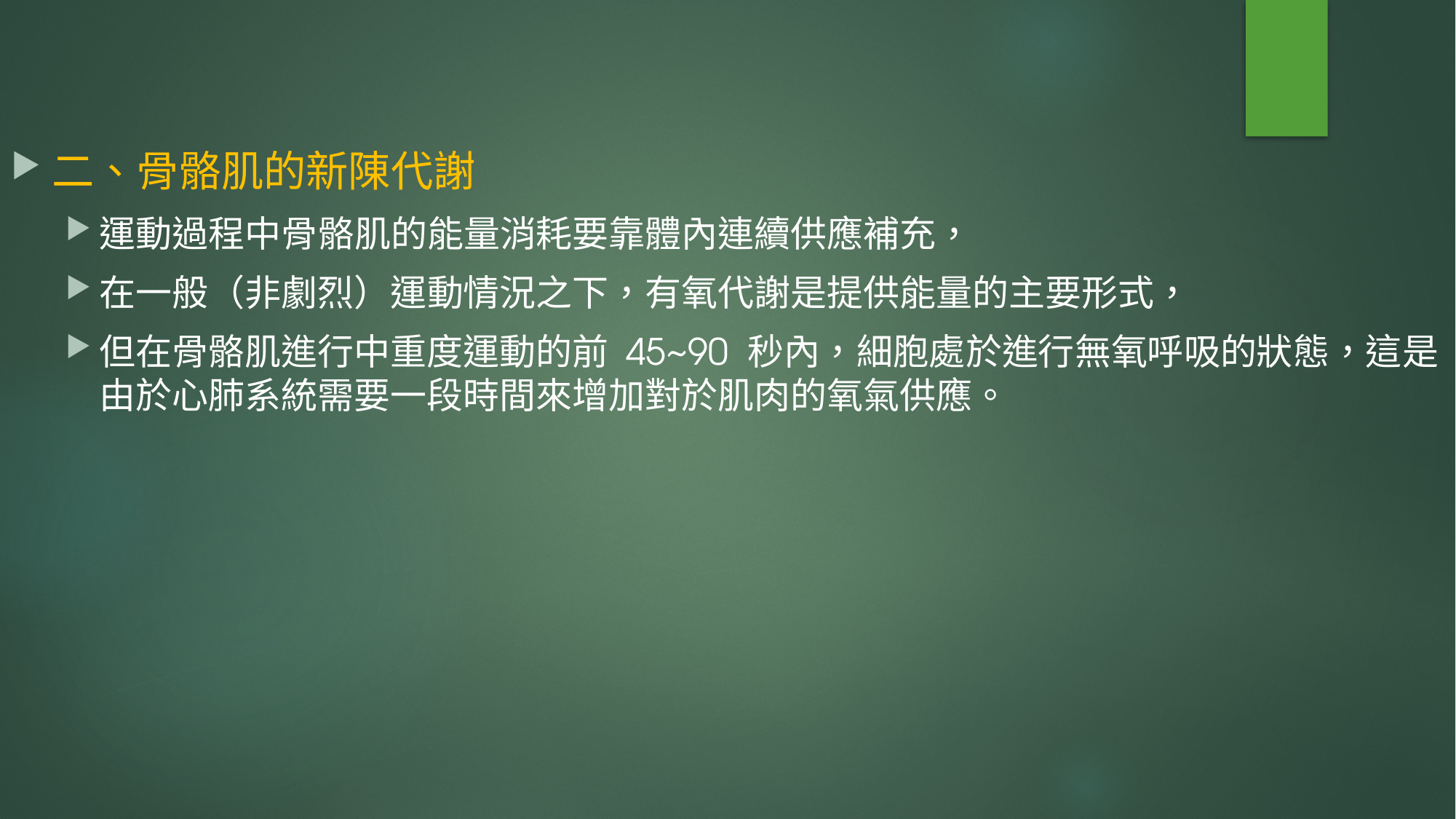

二、骨骼肌的新陳代謝
運動過程中骨骼肌的能量消耗要靠體內連續供應補充，
在一般（非劇烈）運動情況之下，有氧代謝是提供能量的主要形式，
但在骨骼肌進行中重度運動的前 45~90 秒內，細胞處於進行無氧呼吸的狀態，這是由於心肺系統需要一段時間來增加對於肌肉的氧氣供應。